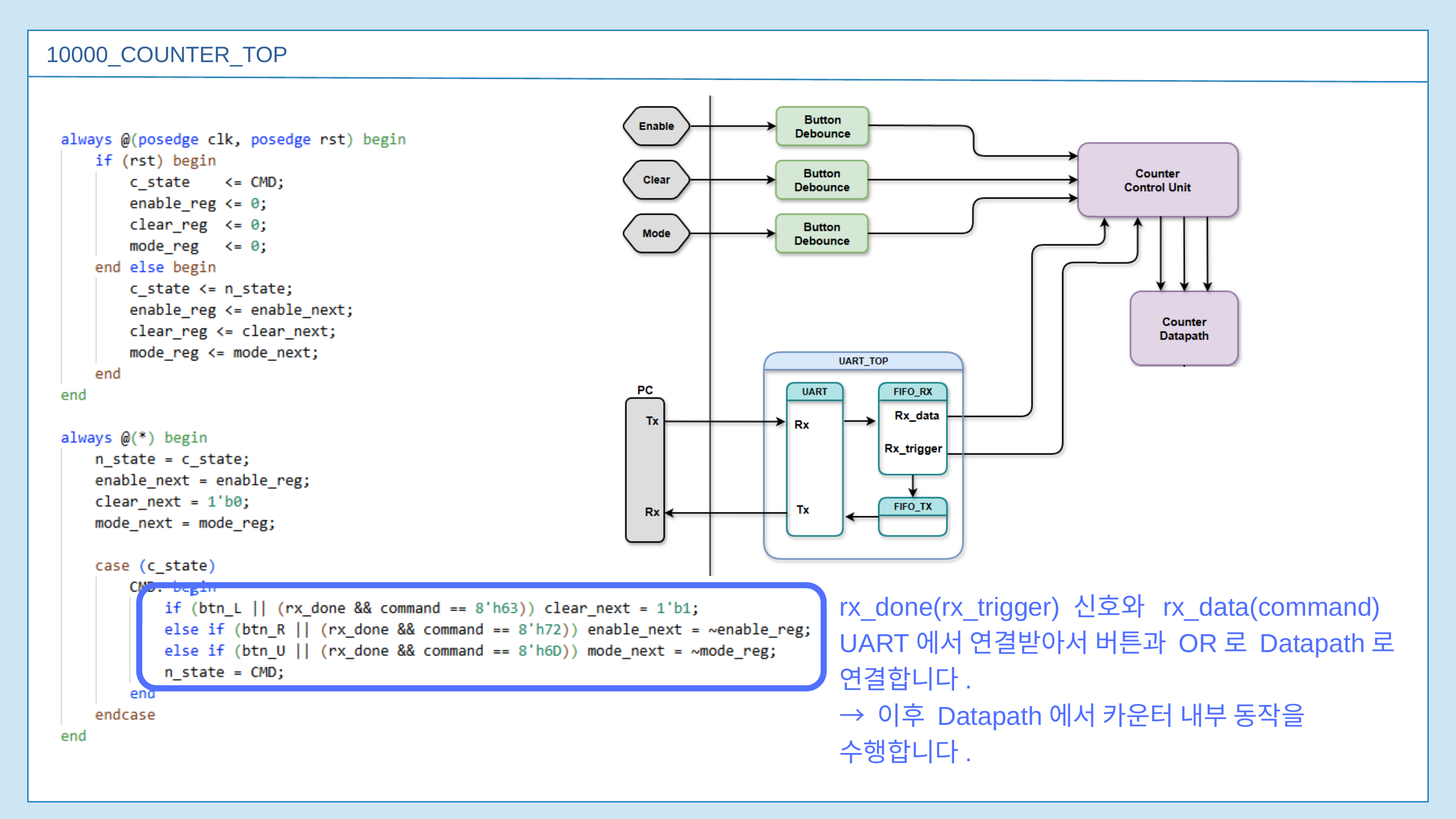

10000_COUNTER_TOP

rx_done(rx_trigger) 신호와  rx_data(command)
UART에서 연결받아서 버튼과 OR로 Datapath로
연결합니다.
→ 이후 Datapath에서 카운터 내부 동작을 수행합니다.